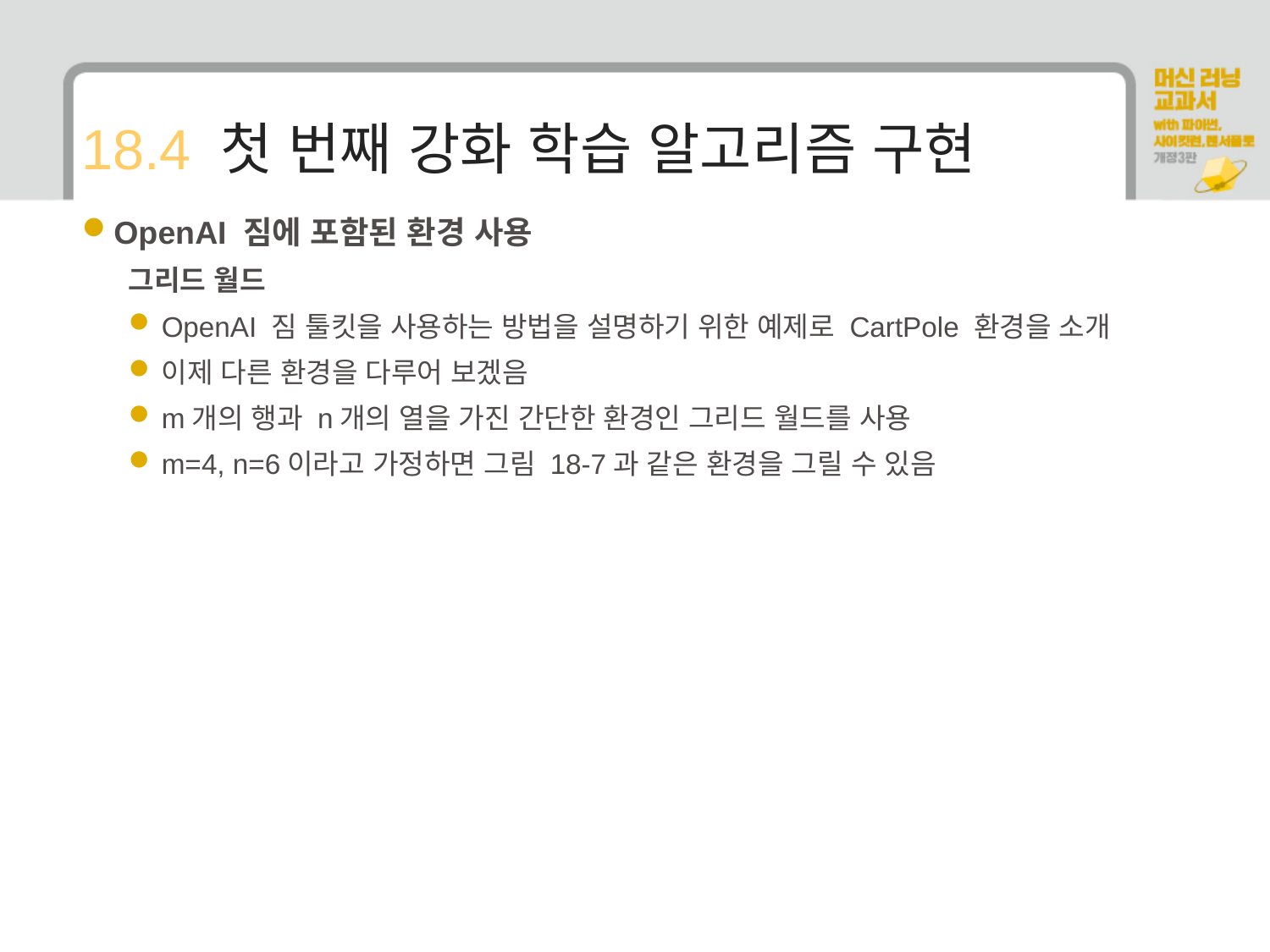

# 18.4 첫 번째 강화 학습 알고리즘 구현
OpenAI 짐에 포함된 환경 사용
그리드 월드
OpenAI 짐 툴킷을 사용하는 방법을 설명하기 위한 예제로 CartPole 환경을 소개
이제 다른 환경을 다루어 보겠음
m개의 행과 n개의 열을 가진 간단한 환경인 그리드 월드를 사용
m=4, n=6이라고 가정하면 그림 18-7과 같은 환경을 그릴 수 있음